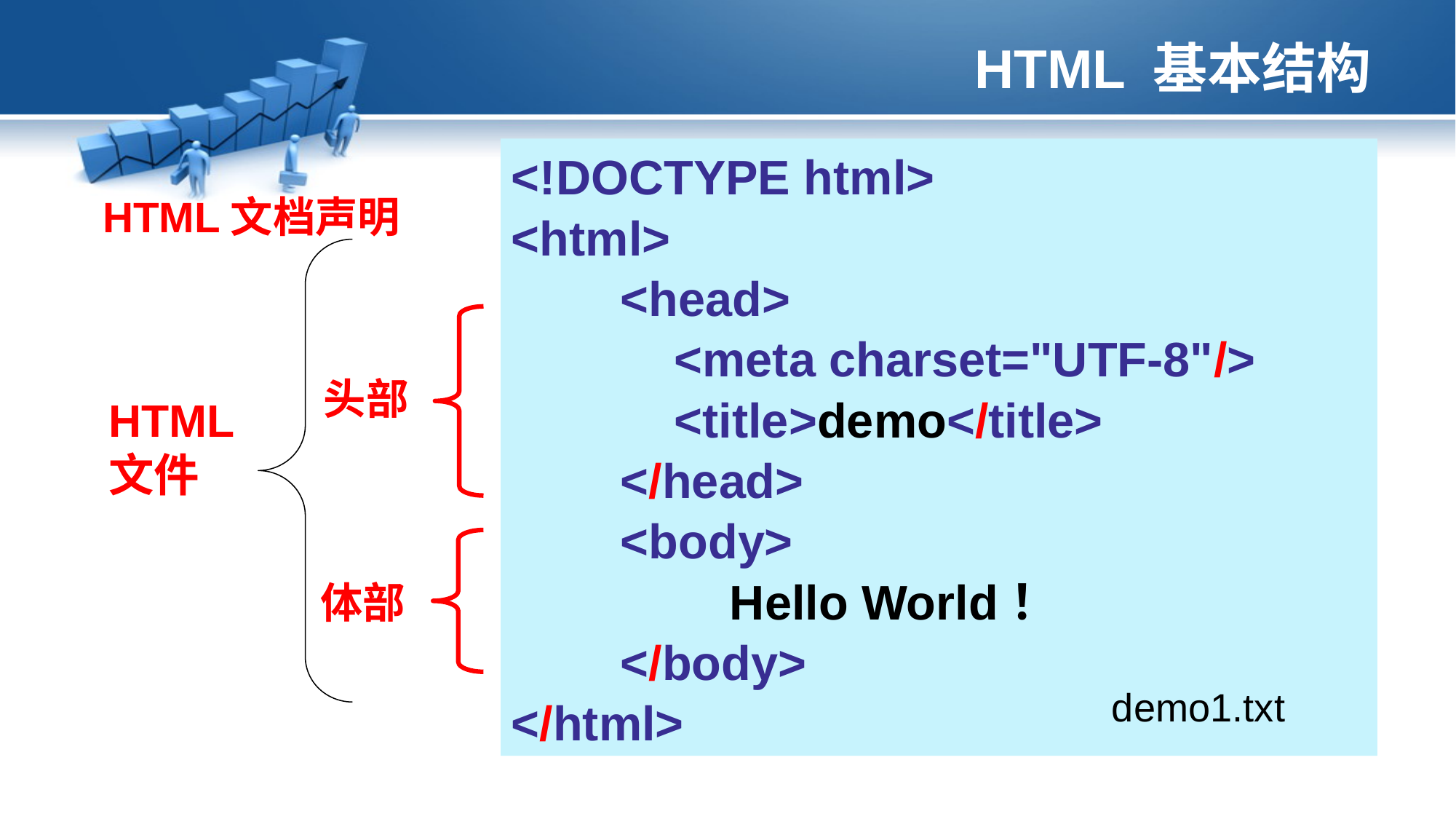

# HTML 基本结构
<!DOCTYPE html>
<html>
	<head>
	    <meta charset="UTF-8"/>
	    <title>demo</title>
	</head>
	<body>
		Hello World！
	</body>
</html>
HTML文档声明

HTML文件

头部

体部
demo1.txt